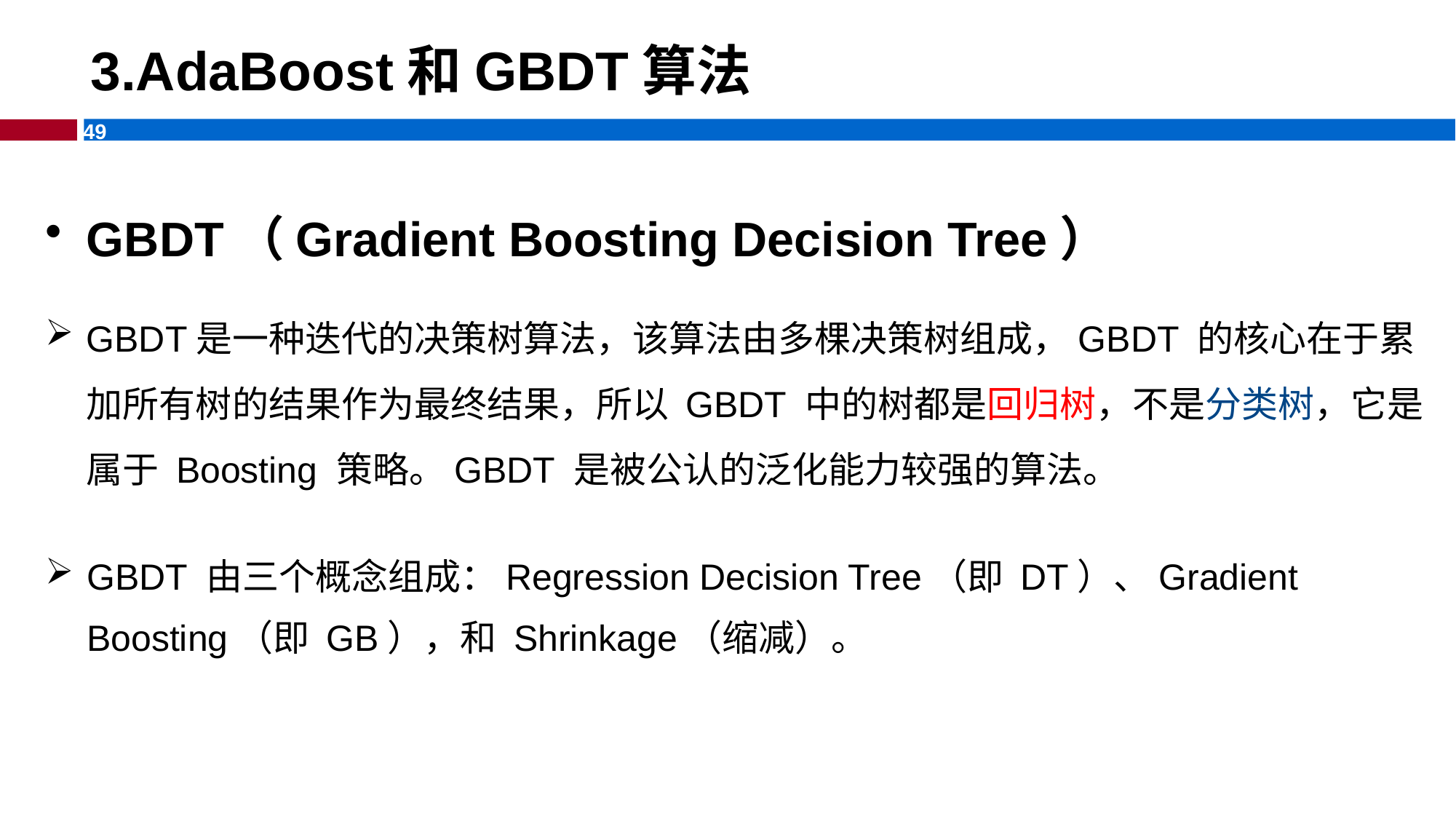

3.AdaBoost和GBDT算法
GBDT（Gradient Boosting Decision Tree）
GBDT是一种迭代的决策树算法，该算法由多棵决策树组成，GBDT 的核心在于累加所有树的结果作为最终结果，所以 GBDT 中的树都是回归树，不是分类树，它是属于 Boosting 策略。GBDT 是被公认的泛化能力较强的算法。
GBDT 由三个概念组成：Regression Decision Tree（即 DT）、Gradient Boosting（即 GB），和 Shrinkage（缩减）。